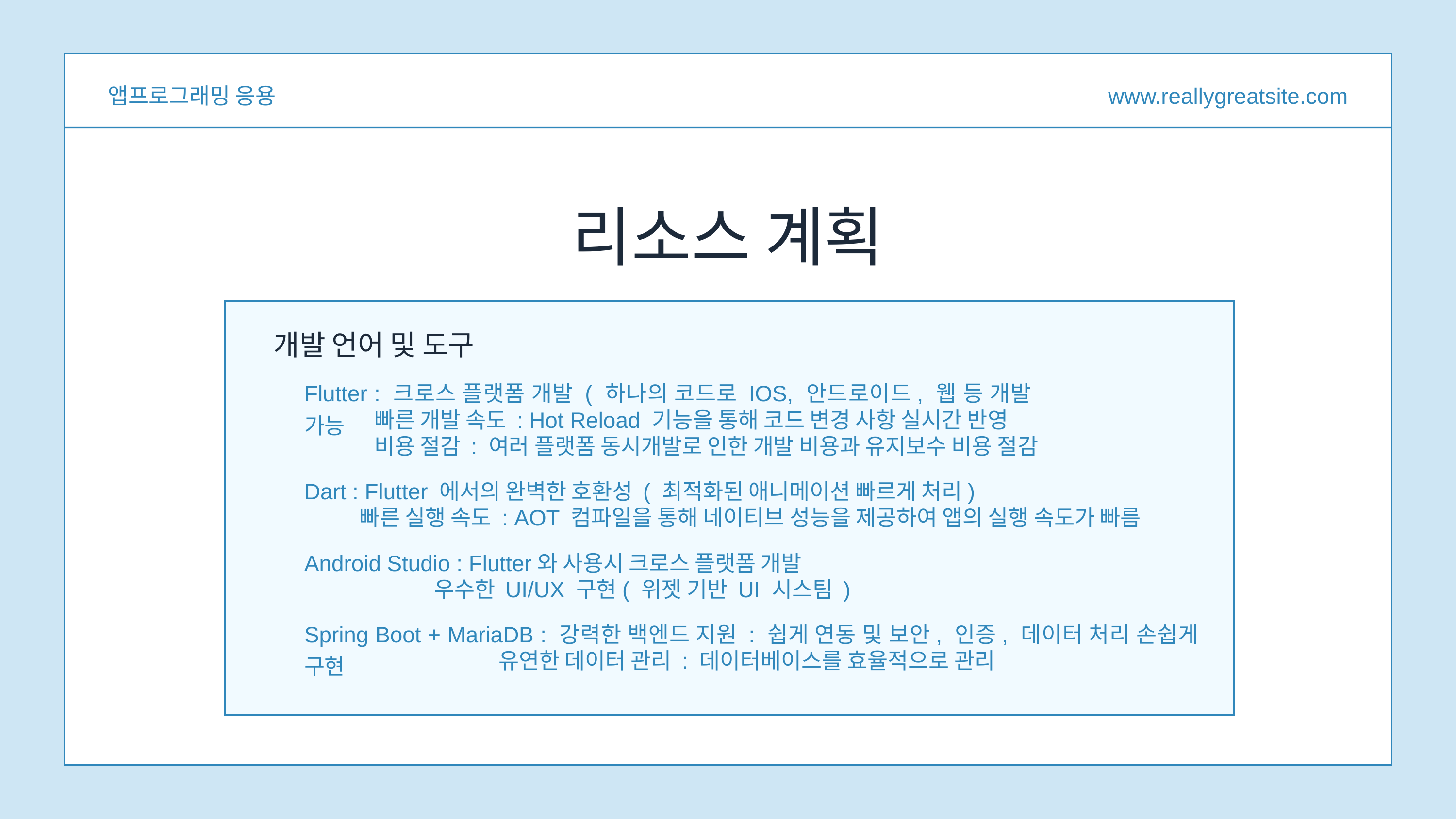

앱프로그래밍 응용
www.reallygreatsite.com

리소스 계획

개발 언어 및 도구
Flutter : 크로스 플랫폼 개발 ( 하나의 코드로 IOS, 안드로이드, 웹 등 개발 가능
             빠른 개발 속도 : Hot Reload 기능을 통해 코드 변경 사항 실시간 반영
             비용 절감 : 여러 플랫폼 동시개발로 인한 개발 비용과 유지보수 비용 절감
Dart : Flutter 에서의 완벽한 호환성 ( 최적화된 애니메이션 빠르게 처리)
          빠른 실행 속도 : AOT 컴파일을 통해 네이티브 성능을 제공하여 앱의 실행 속도가 빠름
Android Studio : Flutter와 사용시 크로스 플랫폼 개발
                         우수한 UI/UX 구현( 위젯 기반 UI 시스팀 )
Spring Boot + MariaDB : 강력한 백엔드 지원 : 쉽게 연동 및 보안, 인증, 데이터 처리 손쉽게 구현
                                      유연한 데이터 관리 : 데이터베이스를 효율적으로 관리